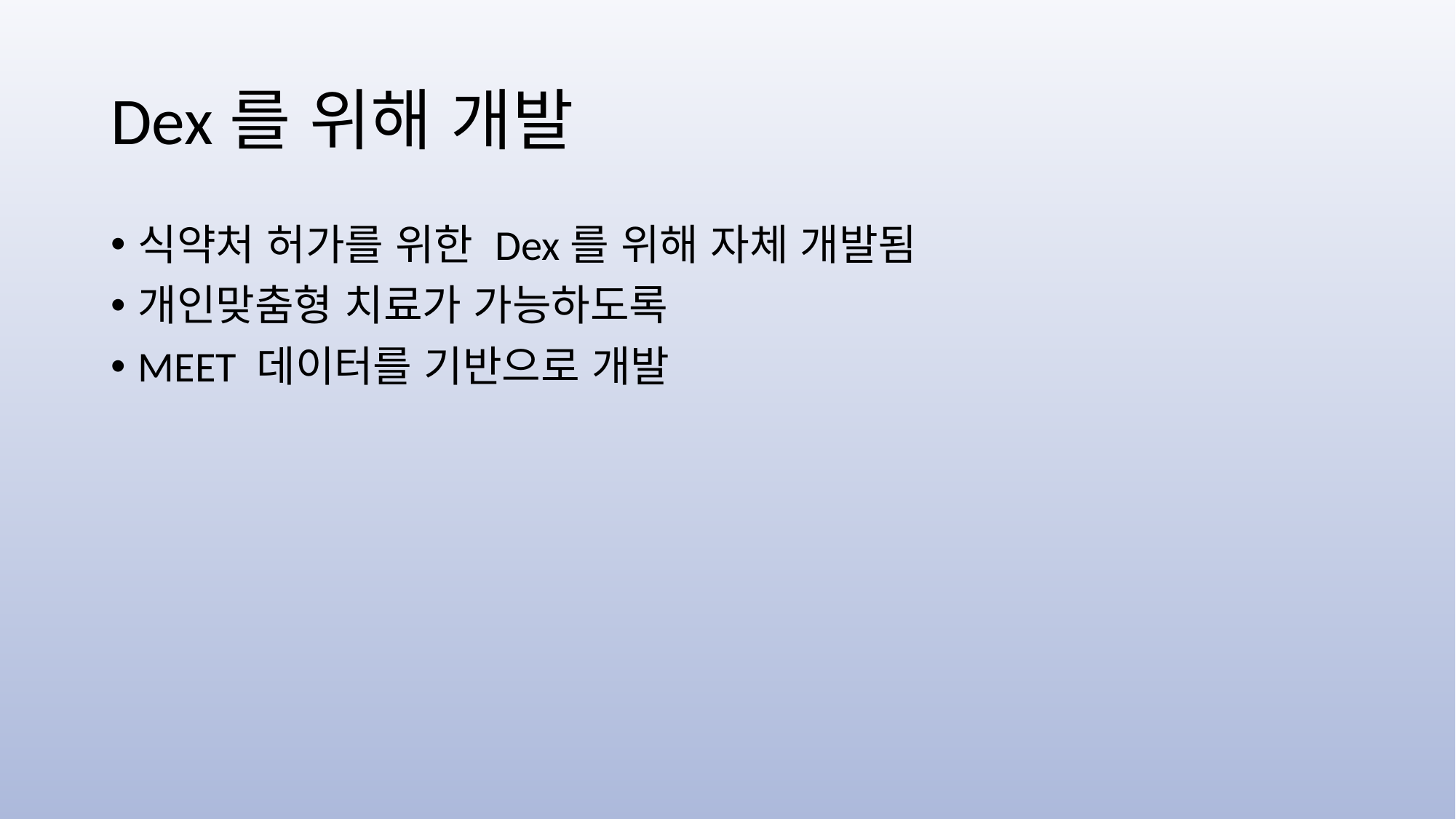

# Dex를 위해 개발
식약처 허가를 위한 Dex를 위해 자체 개발됨
개인맞춤형 치료가 가능하도록
MEET 데이터를 기반으로 개발